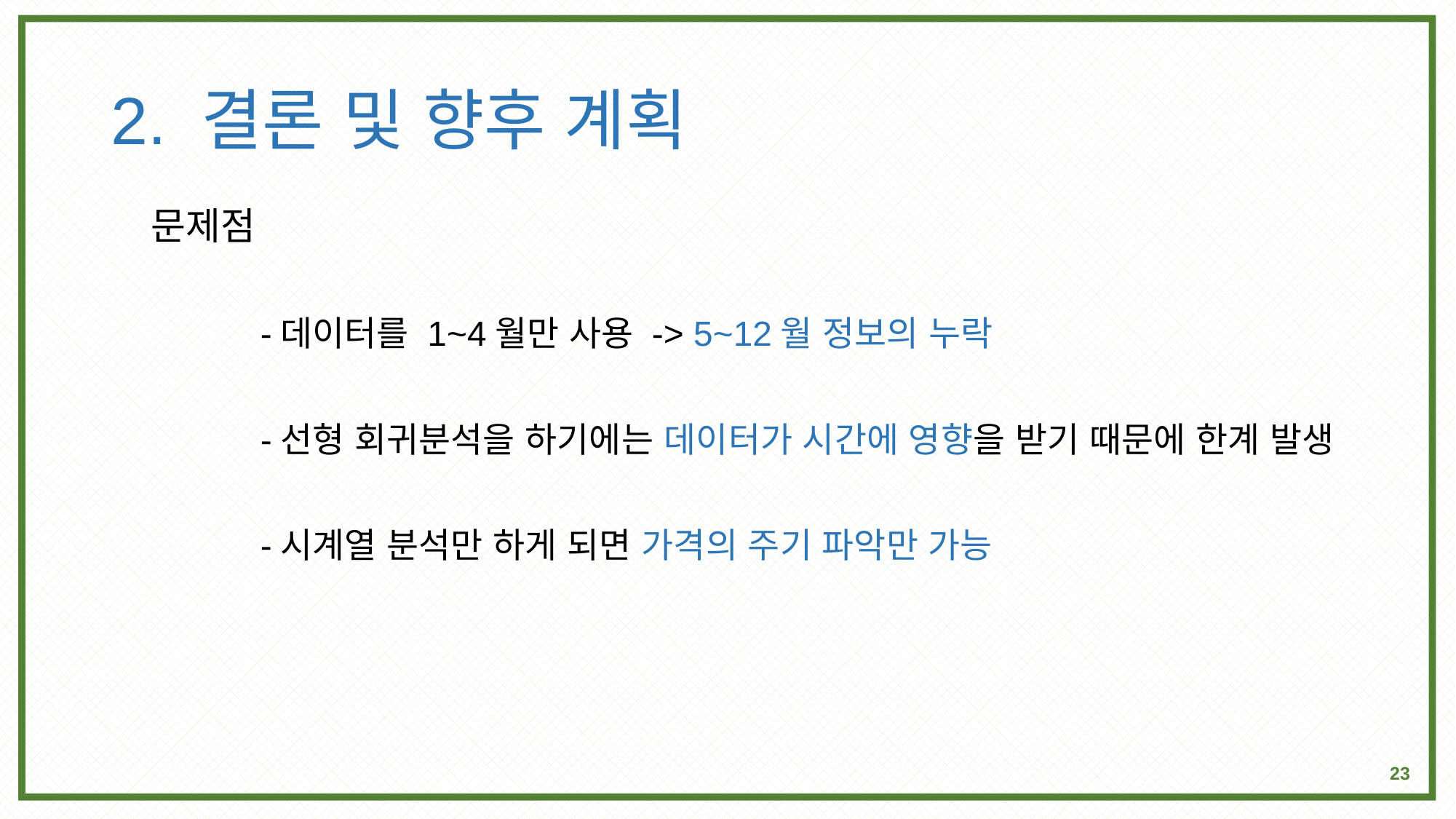

# 2. 결론 및 향후 계획
문제점

	-데이터를 1~4월만 사용 -> 5~12월 정보의 누락

	-선형 회귀분석을 하기에는 데이터가 시간에 영향을 받기 때문에 한계 발생

	-시계열 분석만 하게 되면 가격의 주기 파악만 가능

23